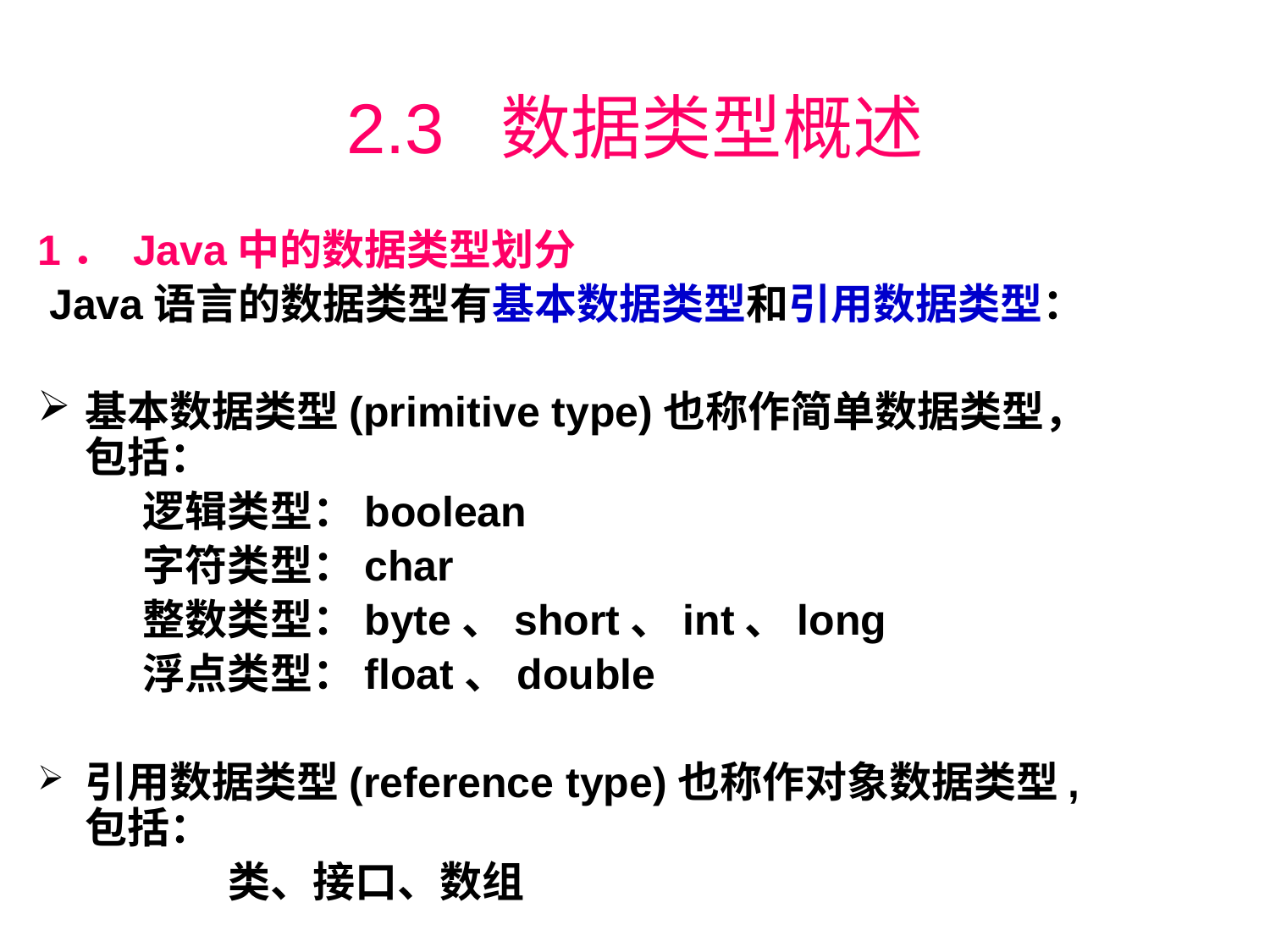

# 2.3  数据类型概述
1． Java中的数据类型划分
 Java语言的数据类型有基本数据类型和引用数据类型：

基本数据类型(primitive type)也称作简单数据类型，包括：
          逻辑类型：boolean
          字符类型：char
          整数类型：byte、short、int、long
          浮点类型：float、double

引用数据类型(reference type)也称作对象数据类型,包括：
类、接口、数组